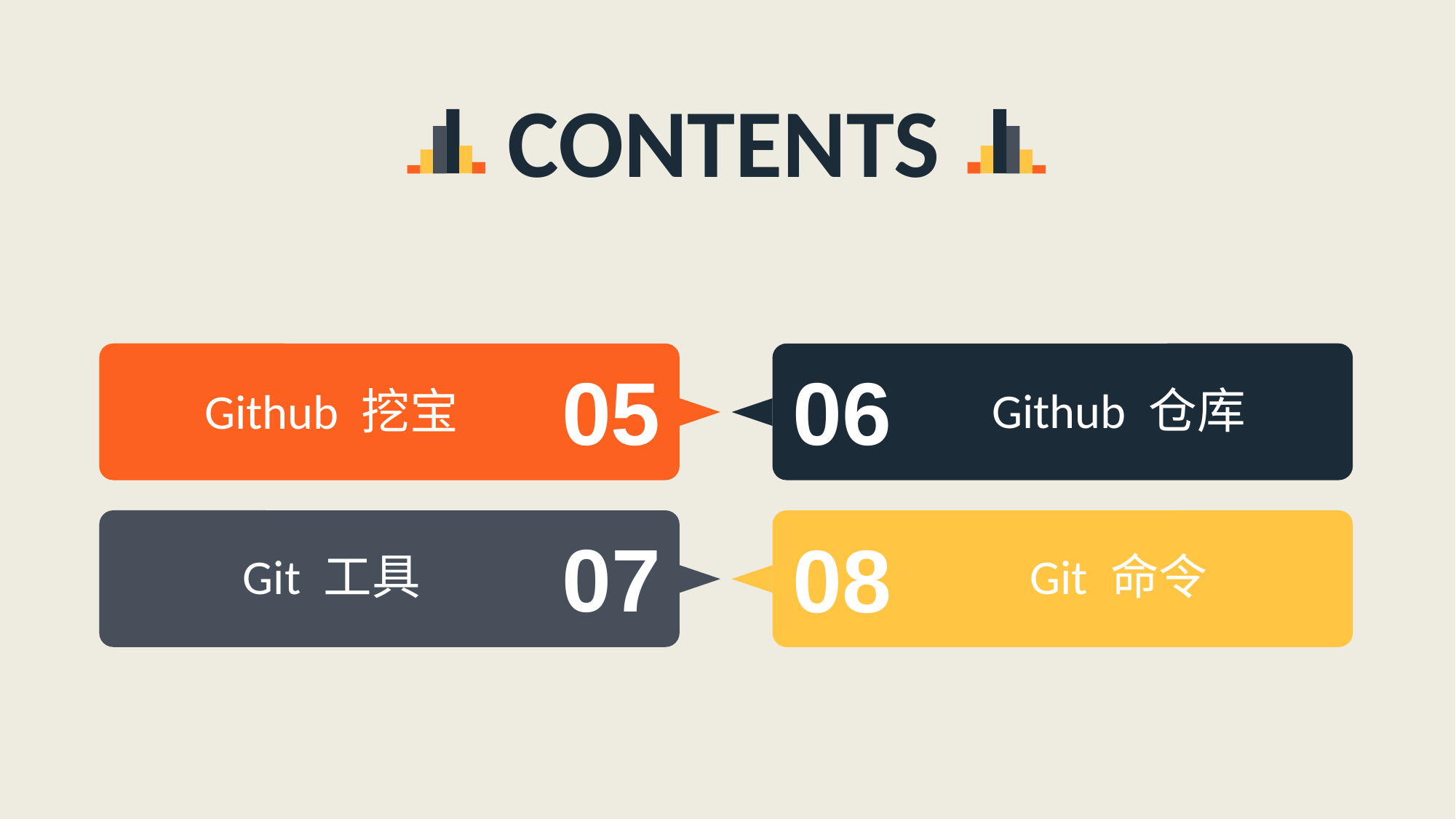

CONTENTS

05
06
Github 仓库
Github 挖宝

07
08
Git 工具
Git 命令